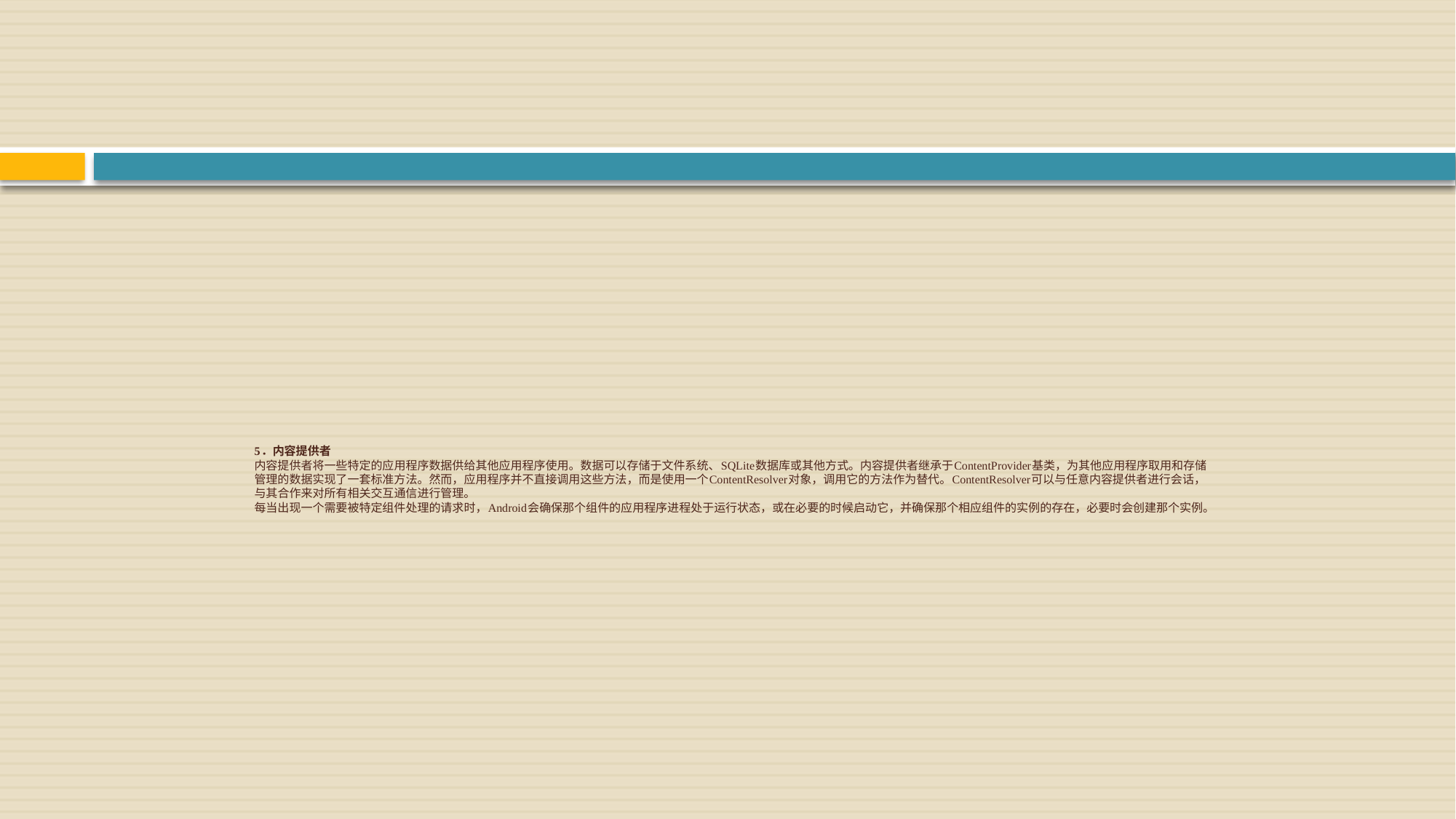

# 5．内容提供者
内容提供者将一些特定的应用程序数据供给其他应用程序使用。数据可以存储于文件系统、SQLite数据库或其他方式。内容提供者继承于ContentProvider基类，为其他应用程序取用和存储管理的数据实现了一套标准方法。然而，应用程序并不直接调用这些方法，而是使用一个ContentResolver对象，调用它的方法作为替代。ContentResolver可以与任意内容提供者进行会话，与其合作来对所有相关交互通信进行管理。
每当出现一个需要被特定组件处理的请求时，Android会确保那个组件的应用程序进程处于运行状态，或在必要的时候启动它，并确保那个相应组件的实例的存在，必要时会创建那个实例。